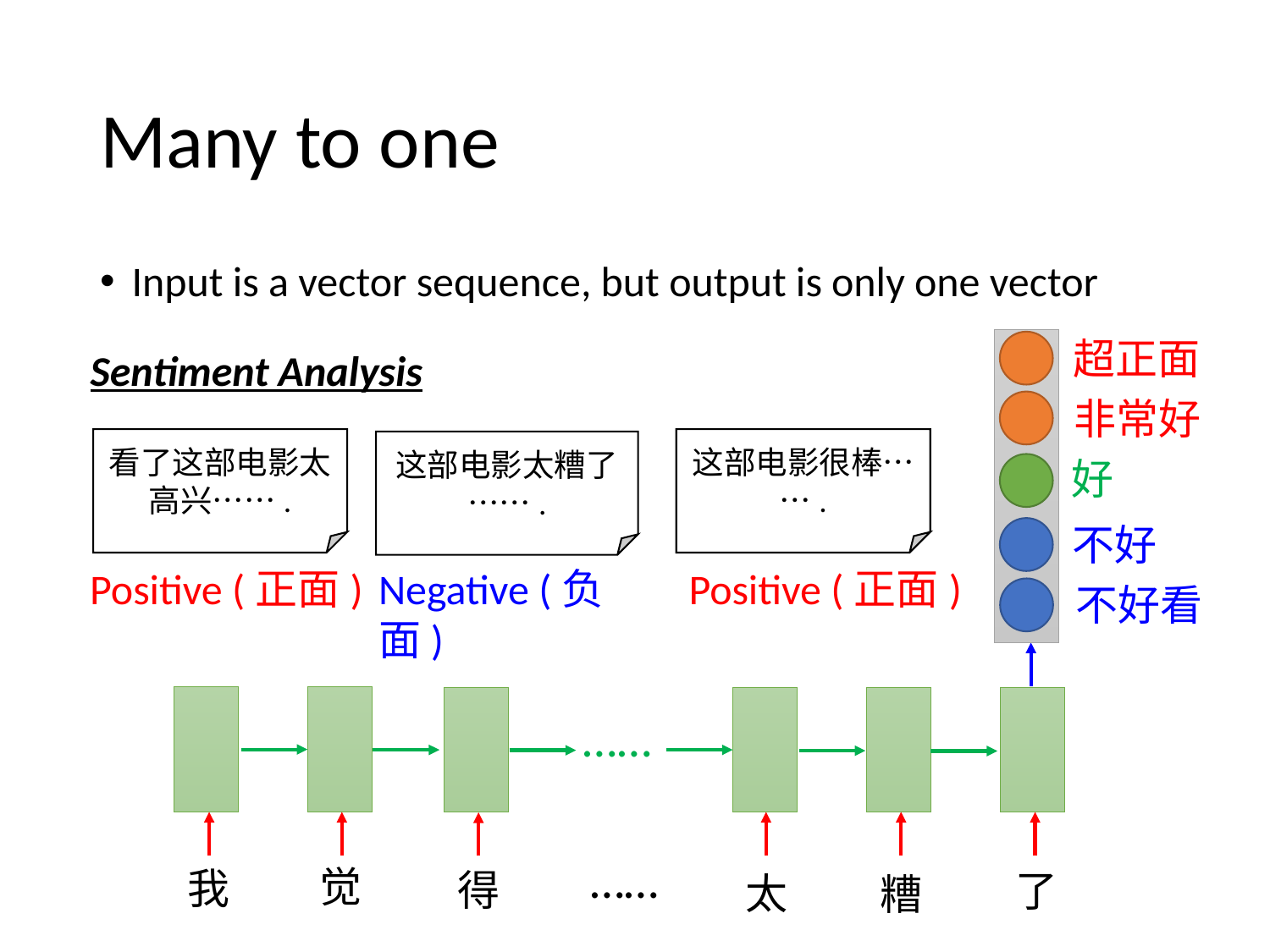

# Many to one
Input is a vector sequence, but output is only one vector
超正面

Sentiment Analysis
非常好
看了这部电影太高兴…….
这部电影很棒…….
这部电影太糟了…….
好
不好
Negative (负面)
Positive (正面)
Positive (正面)
不好看

……
……
觉
我
得
了
太
糟